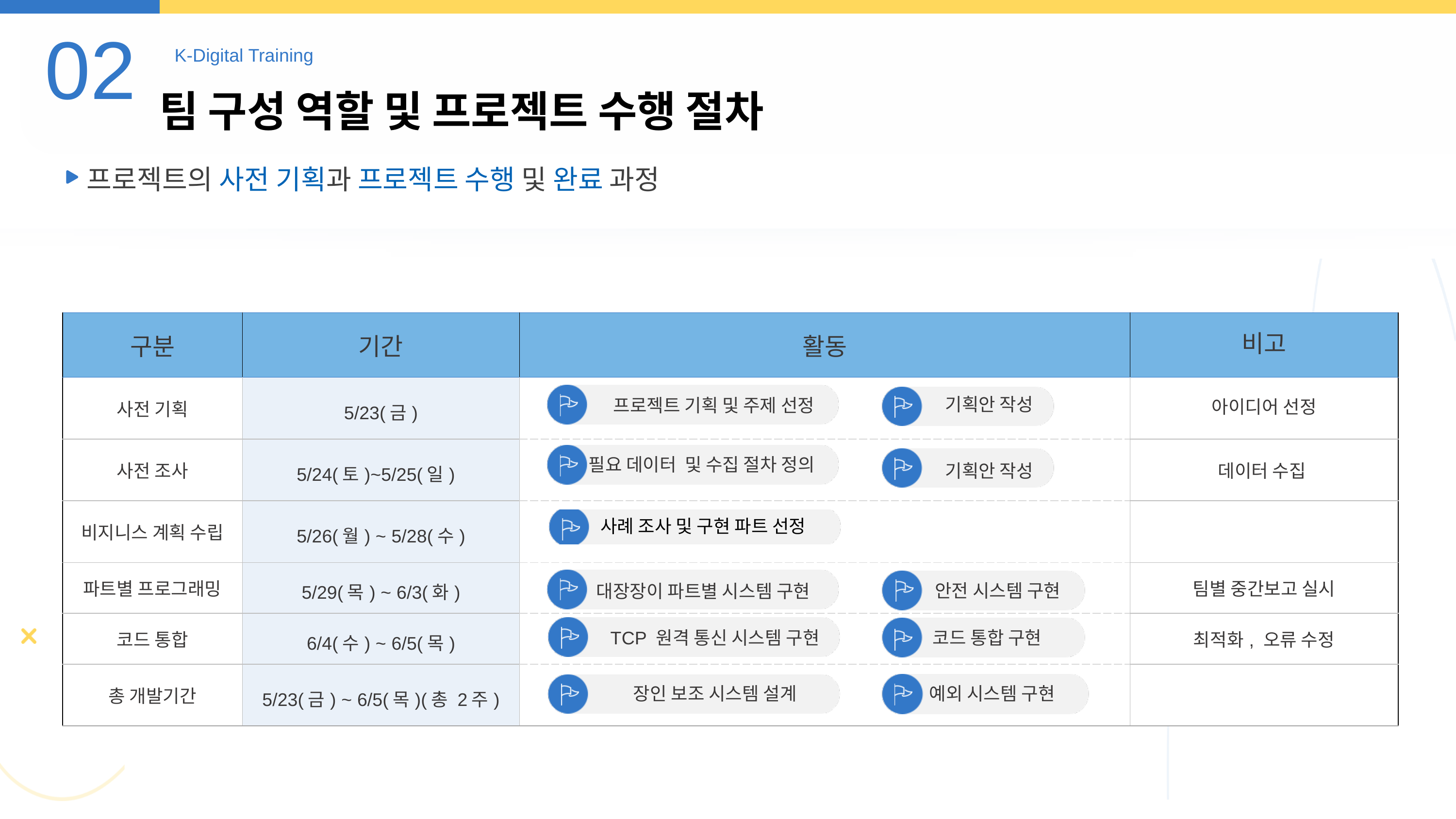

02
K-Digital Training
팀 구성 역할 및 프로젝트 수행 절차
프로젝트의 사전 기획과 프로젝트 수행 및 완료 과정

| 구분 | 기간 | 활동 | 비고 |
| --- | --- | --- | --- |
| 사전 기획 | 5/23(금) |  | 아이디어 선정 |
| 사전 조사 | 5/24(토)~5/25(일) |  | 데이터 수집 |
| 비지니스 계획 수립 | 5/26(월) ~ 5/28(수) |  |  |
| 파트별 프로그래밍 | 5/29(목) ~ 6/3(화) |  | 팀별 중간보고 실시 |
| 코드 통합 | 6/4(수) ~ 6/5(목) |  | 최적화, 오류 수정 |
| 총 개발기간 | 5/23(금) ~ 6/5(목)(총 2주) |  |  |

기획안 작성
프로젝트 기획 및 주제 선정

기획안 작성
필요 데이터  및 수집 절차 정의

사례 조사 및 구현 파트 선정

안전 시스템 구현
대장장이 파트별 시스템 구현

TCP 원격 통신 시스템 구현
코드 통합 구현

장인 보조 시스템 설계
예외 시스템 구현